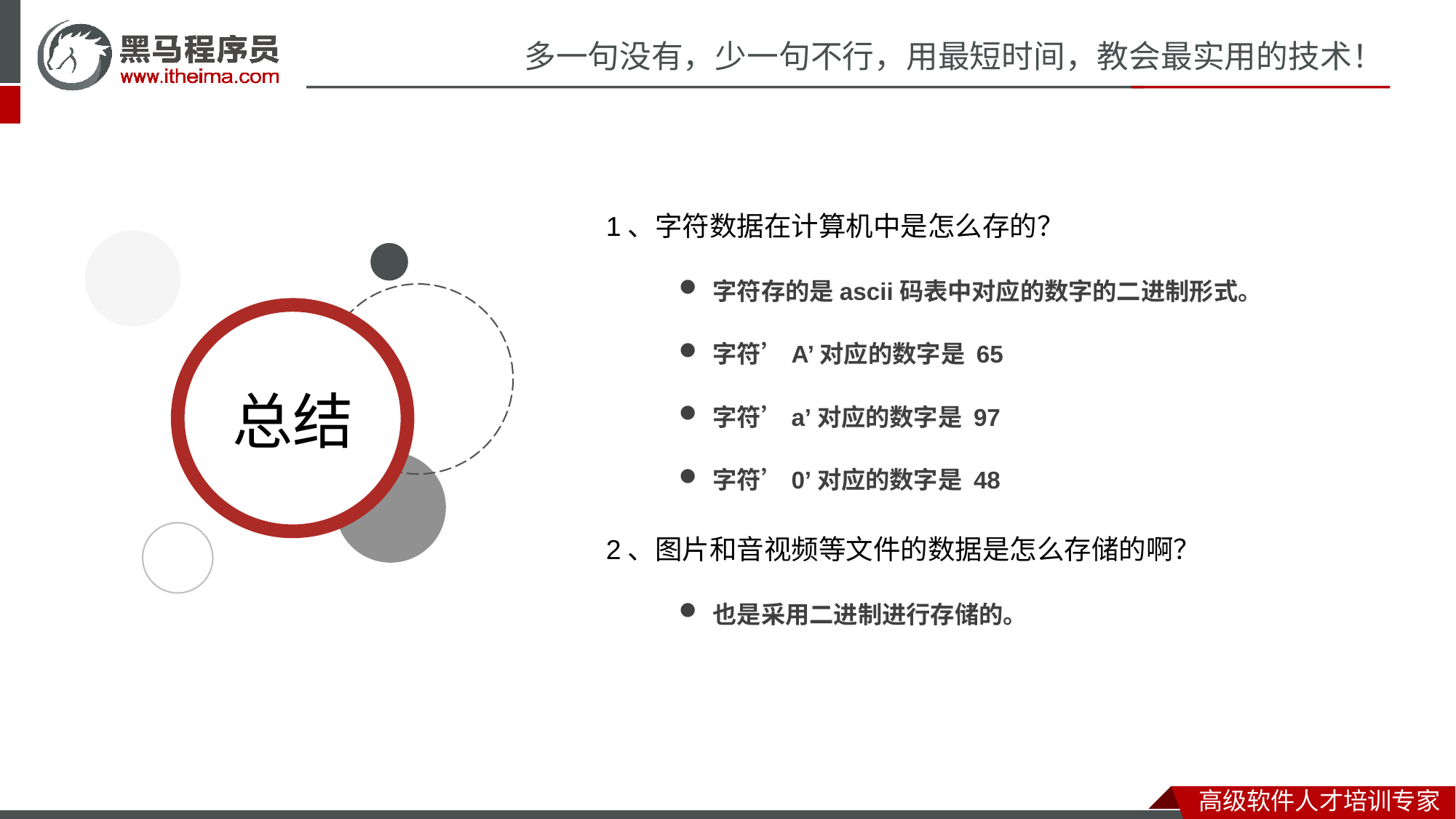

1、字符数据在计算机中是怎么存的？
字符存的是ascii码表中对应的数字的二进制形式。
字符’A’对应的数字是 65
字符’a’对应的数字是 97
字符’0’对应的数字是 48
2、图片和音视频等文件的数据是怎么存储的啊？
也是采用二进制进行存储的。